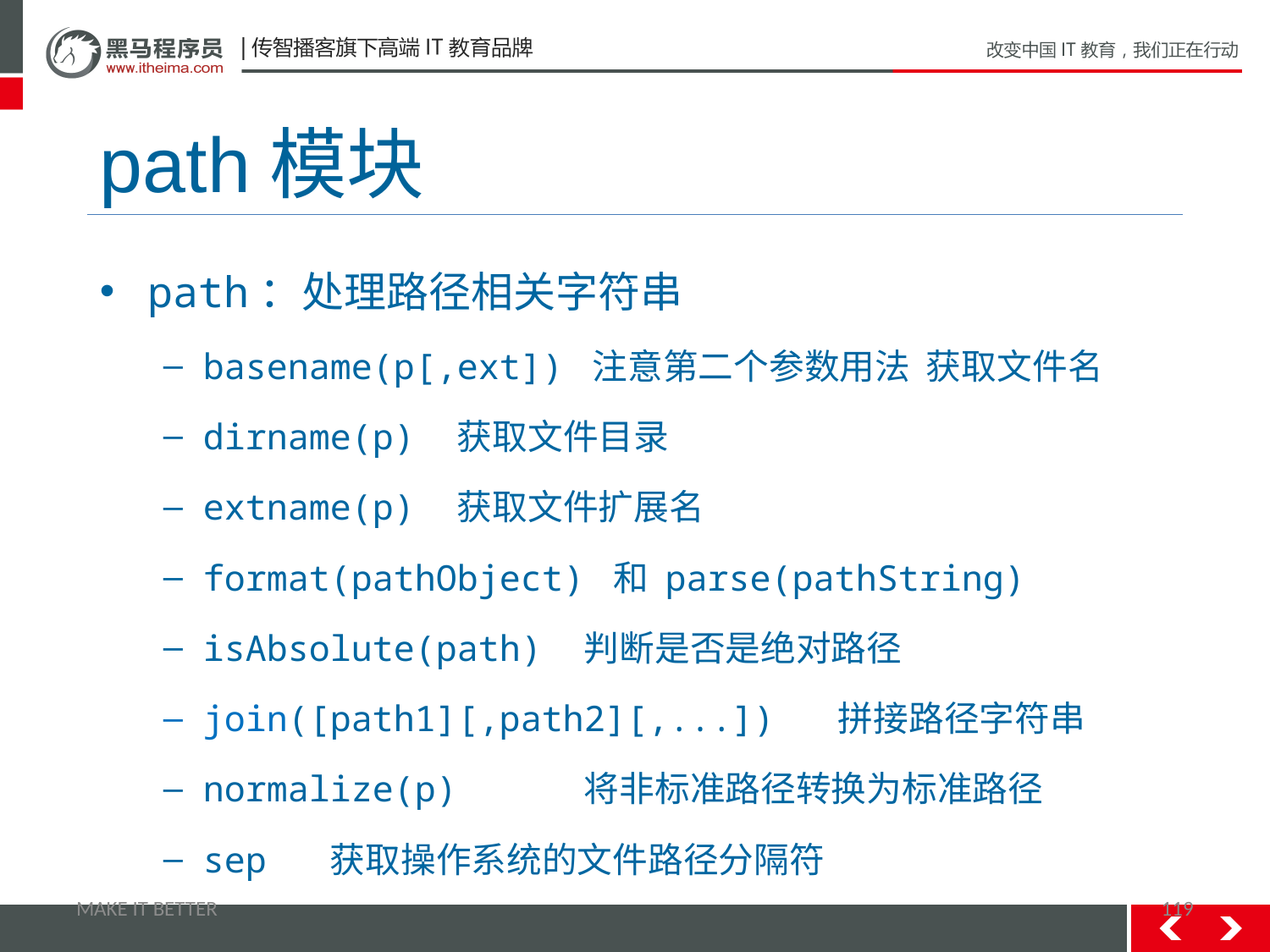

# path模块
path：处理路径相关字符串
basename(p[,ext]) 注意第二个参数用法  获取文件名
dirname(p)	获取文件目录
extname(p)	获取文件扩展名
format(pathObject) 和 parse(pathString)
isAbsolute(path)	判断是否是绝对路径
join([path1][,path2][,...])	拼接路径字符串
normalize(p)	将非标准路径转换为标准路径
sep	获取操作系统的文件路径分隔符

MAKE IT BETTER
119